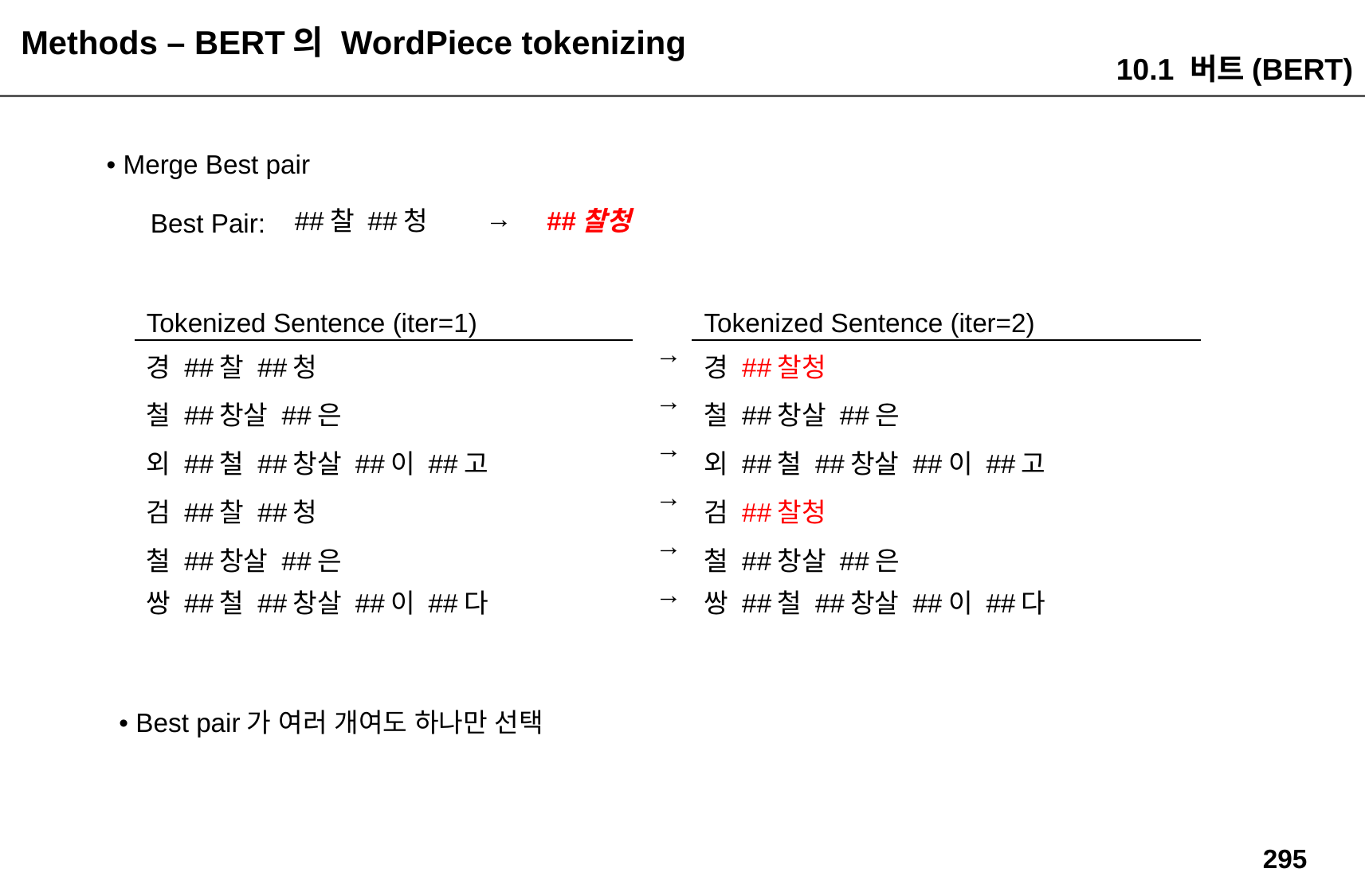

Methods – BERT의 WordPiece tokenizing
10.1 버트(BERT)
• Merge Best pair
| Best Pair: | ##찰 ##청 | → | ##찰청 |
| --- | --- | --- | --- |
| Tokenized Sentence (iter=1) |  | Tokenized Sentence (iter=2) |
| --- | --- | --- |
| 경 ##찰 ##청 | → | 경 ##찰청 |
| 철 ##창살 ##은 | → | 철 ##창살 ##은 |
| 외 ##철 ##창살 ##이 ##고 | → | 외 ##철 ##창살 ##이 ##고 |
| 검 ##찰 ##청 | → | 검 ##찰청 |
| 철 ##창살 ##은 | → | 철 ##창살 ##은 |
| 쌍 ##철 ##창살 ##이 ##다 | → | 쌍 ##철 ##창살 ##이 ##다 |
• Best pair가 여러 개여도 하나만 선택